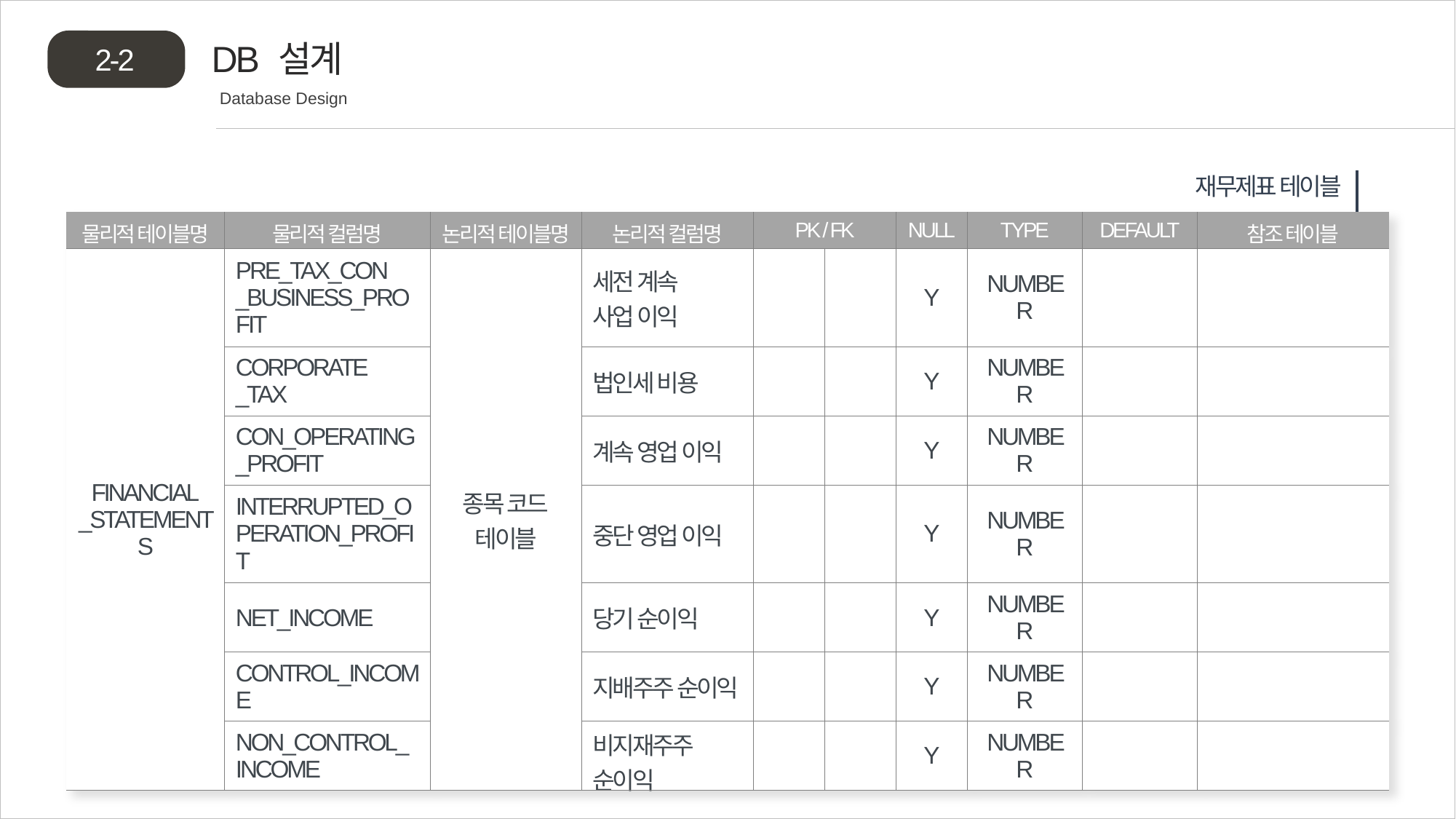

DB 설계
2-2
Database Design
재무제표 테이블
| 물리적 테이블명 | 물리적 컬럼명 | 논리적 테이블명 | 논리적 컬럼명 | PK / FK |  | NULL | TYPE | DEFAULT | 참조 테이블 |
| --- | --- | --- | --- | --- | --- | --- | --- | --- | --- |
| FINANCIAL \_STATEMENTS | PRE\_TAX\_CON \_BUSINESS\_PROFIT | 종목 코드 테이블 | 세전 계속 사업 이익 |  |  | Y | NUMBER |  |  |
|  | CORPORATE \_TAX |  | 법인세 비용 |  |  | Y | NUMBER |  |  |
|  | CON\_OPERATING \_PROFIT |  | 계속 영업 이익 |  |  | Y | NUMBER |  |  |
|  | INTERRUPTED\_OPERATION\_PROFIT |  | 중단 영업 이익 |  |  | Y | NUMBER |  |  |
|  | NET\_INCOME |  | 당기 순이익 |  |  | Y | NUMBER |  |  |
|  | CONTROL\_INCOME |  | 지배주주 순이익 |  |  | Y | NUMBER |  |  |
|  | NON\_CONTROL\_ INCOME |  | 비지재주주 순이익 |  |  | Y | NUMBER |  |  |